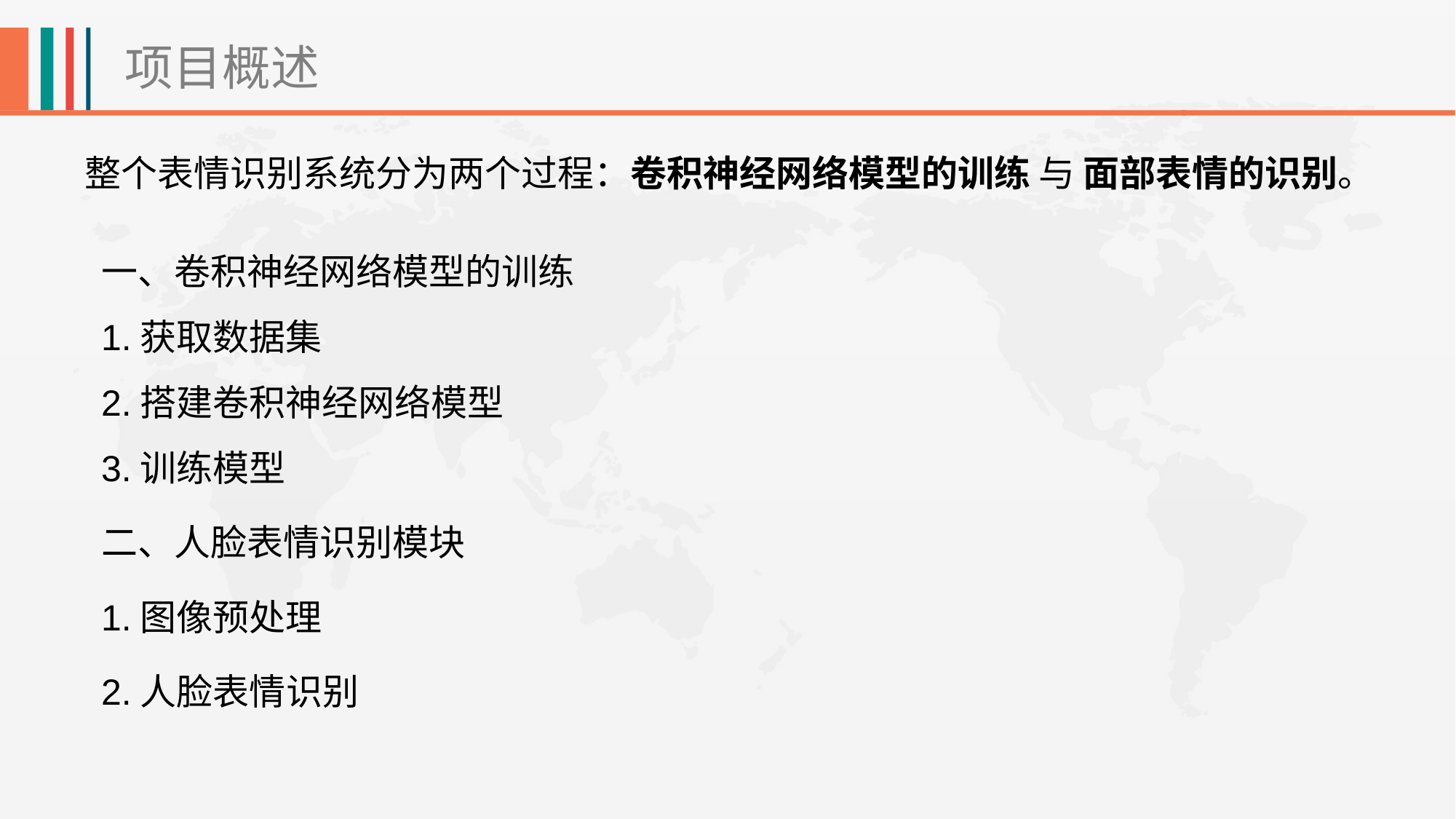

项目概述

整个表情识别系统分为两个过程：卷积神经网络模型的训练 与 面部表情的识别。

一、卷积神经网络模型的训练
1.获取数据集
2.搭建卷积神经网络模型
3.训练模型
二、人脸表情识别模块
1.图像预处理
2.人脸表情识别